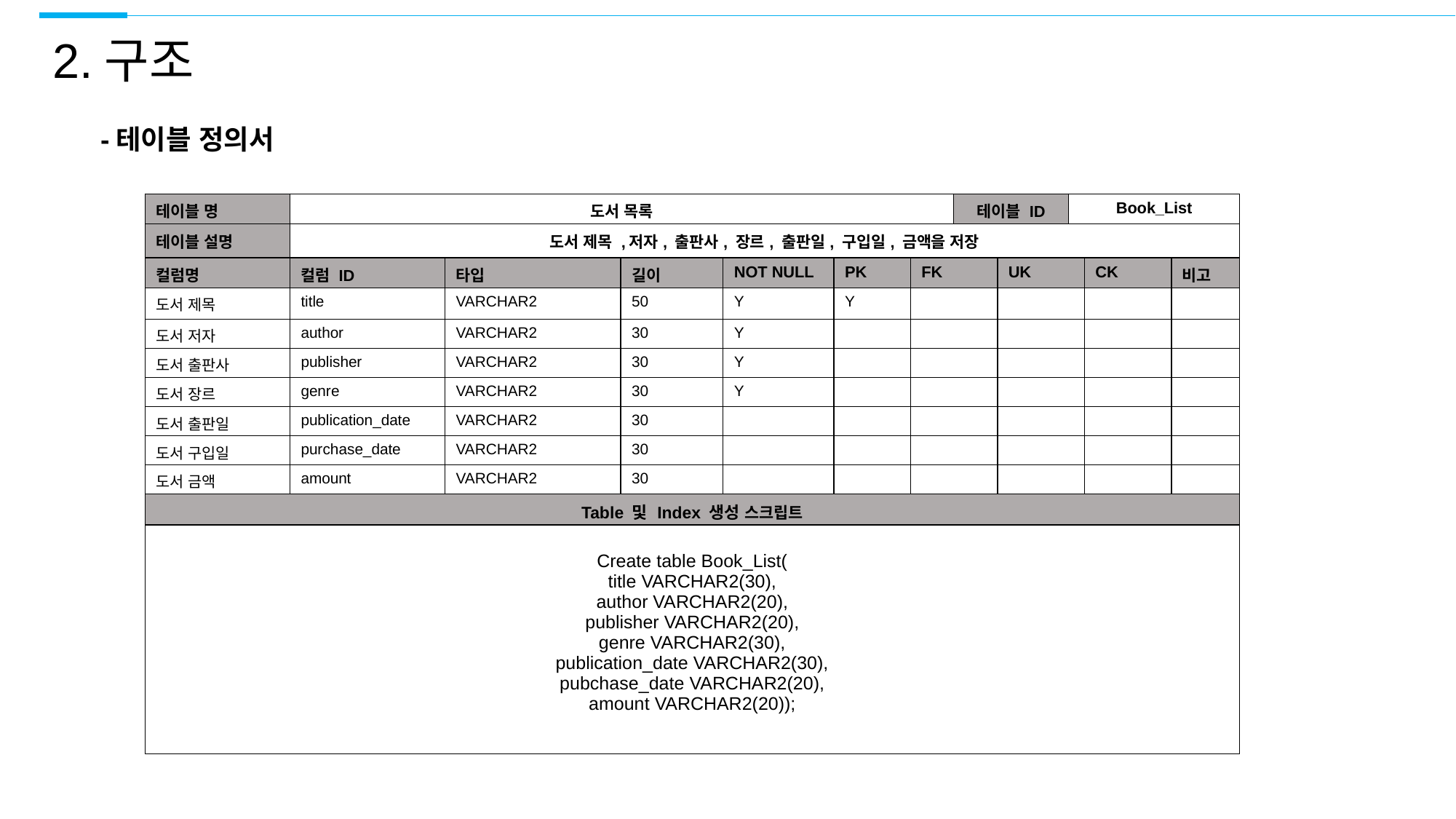

2.구조
-테이블 정의서

| 테이블 명 | 도서 목록 |  |  |  |  |  | 테이블 ID |  | Book\_List |  |  |
| --- | --- | --- | --- | --- | --- | --- | --- | --- | --- | --- | --- |
| 테이블 설명 | 도서 제목 ,저자, 출판사, 장르, 출판일, 구입일, 금액을 저장 |  |  |  |  |  |  |  |  |  |  |
| 컬럼명 | 컬럼 ID | 타입 | 길이 | NOT NULL | PK | FK | PK | UK | FK | CK | 비고 |
| 도서 제목 | title | VARCHAR2 | 50 | Y | Y |  |  |  |  |  |  |
| 도서 저자 | author | VARCHAR2 | 30 | Y |  |  |  |  |  |  |  |
| 도서 출판사 | publisher | VARCHAR2 | 30 | Y |  |  |  |  |  |  |  |
| 도서 장르 | genre | VARCHAR2 | 30 | Y |  |  |  |  |  |  |  |
| 도서 출판일 | publication\_date | VARCHAR2 | 30 |  |  |  |  |  |  |  |  |
| 도서 구입일 | purchase\_date | VARCHAR2 | 30 |  |  |  |  |  |  |  |  |
| 도서 금액 | amount | VARCHAR2 | 30 |  |  |  |  |  |  |  |  |
| Table 및 Index 생성 스크립트 |  |  |  |  |  |  |  |  |  |  |  |
| Create table Book\_List( title VARCHAR2(30), author VARCHAR2(20), publisher VARCHAR2(20), genre VARCHAR2(30), publication\_date VARCHAR2(30), pubchase\_date VARCHAR2(20), amount VARCHAR2(20)); |  |  |  |  |  |  |  |  |  |  |  |